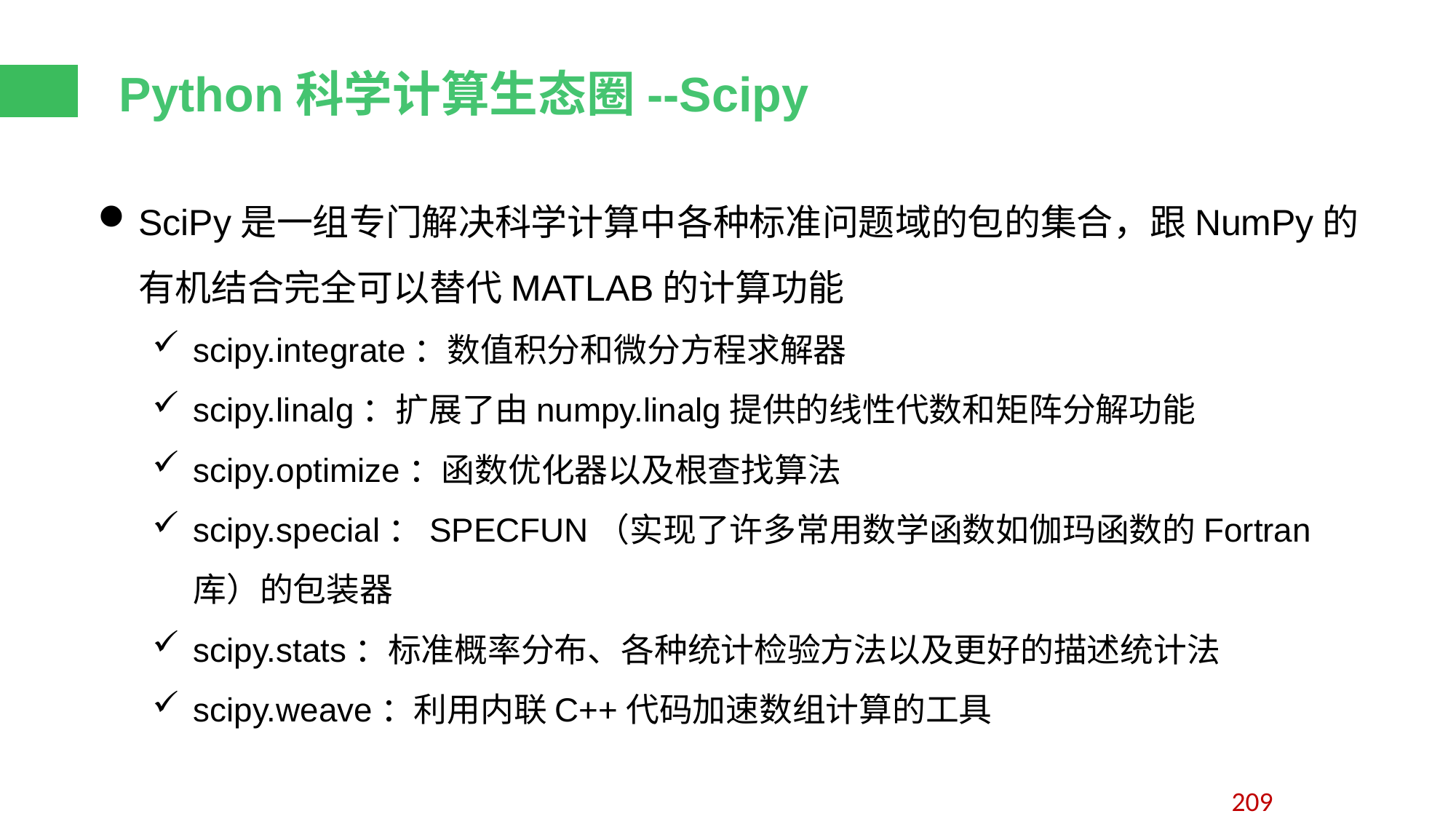

Python科学计算生态圈--Scipy

SciPy是一组专门解决科学计算中各种标准问题域的包的集合，跟NumPy的有机结合完全可以替代MATLAB的计算功能
scipy.integrate：数值积分和微分方程求解器
scipy.linalg：扩展了由numpy.linalg提供的线性代数和矩阵分解功能
scipy.optimize：函数优化器以及根查找算法
scipy.special：SPECFUN（实现了许多常用数学函数如伽玛函数的Fortran库）的包装器
scipy.stats：标准概率分布、各种统计检验方法以及更好的描述统计法
scipy.weave：利用内联C++代码加速数组计算的工具

209